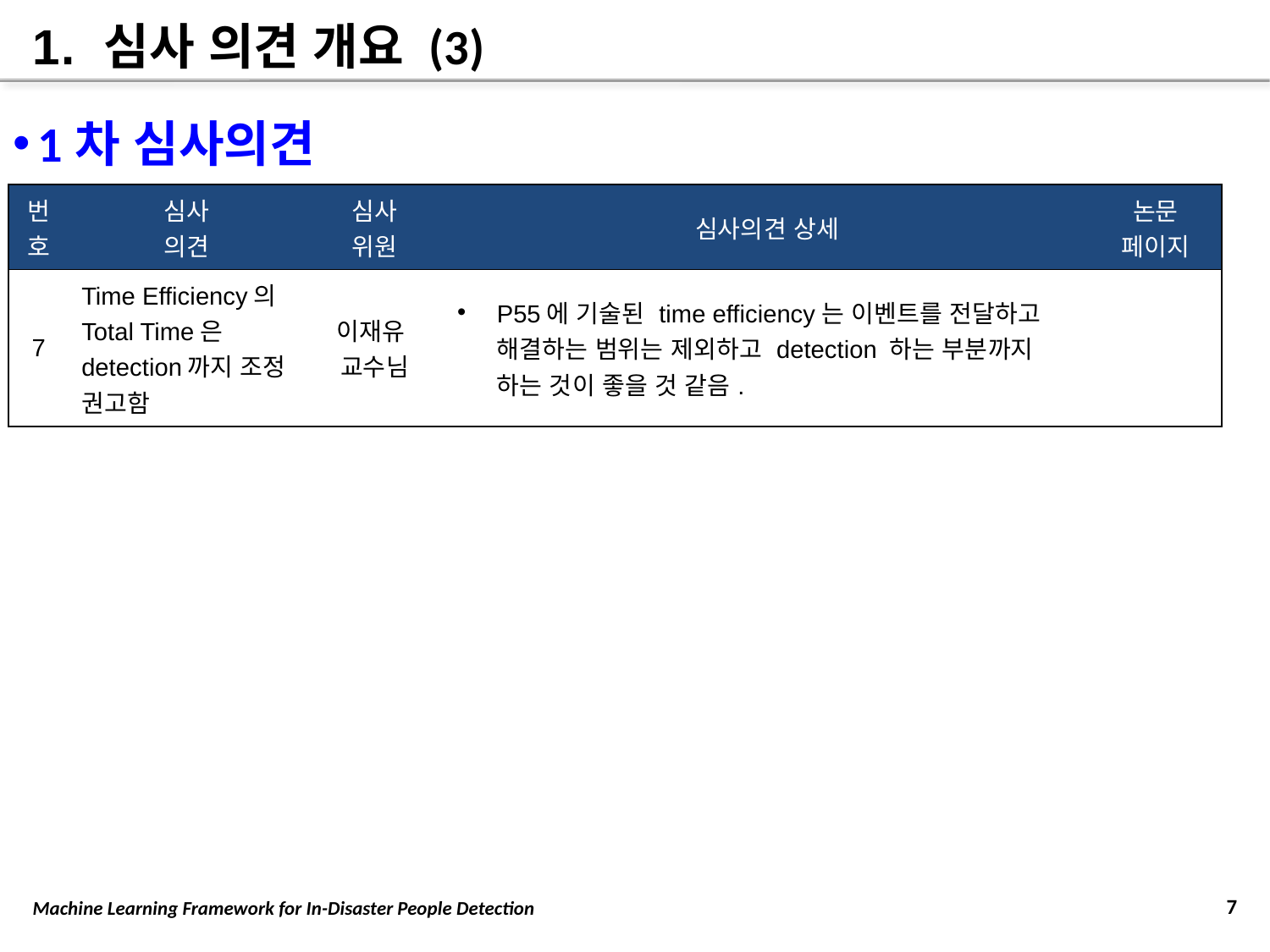

# 심사 의견 개요 (3)
1차 심사의견

| 번호 | 심사 의견 | 심사 위원 | 심사의견 상세 | 논문 페이지 |
| --- | --- | --- | --- | --- |
| 7 | Time Efficiency의 Total Time은 detection까지 조정 권고함 | 이재유 교수님 | P55에 기술된 time efficiency는 이벤트를 전달하고 해결하는 범위는 제외하고 detection 하는 부분까지 하는 것이 좋을 것 같음. |  |
7
Machine Learning Framework for In-Disaster People Detection